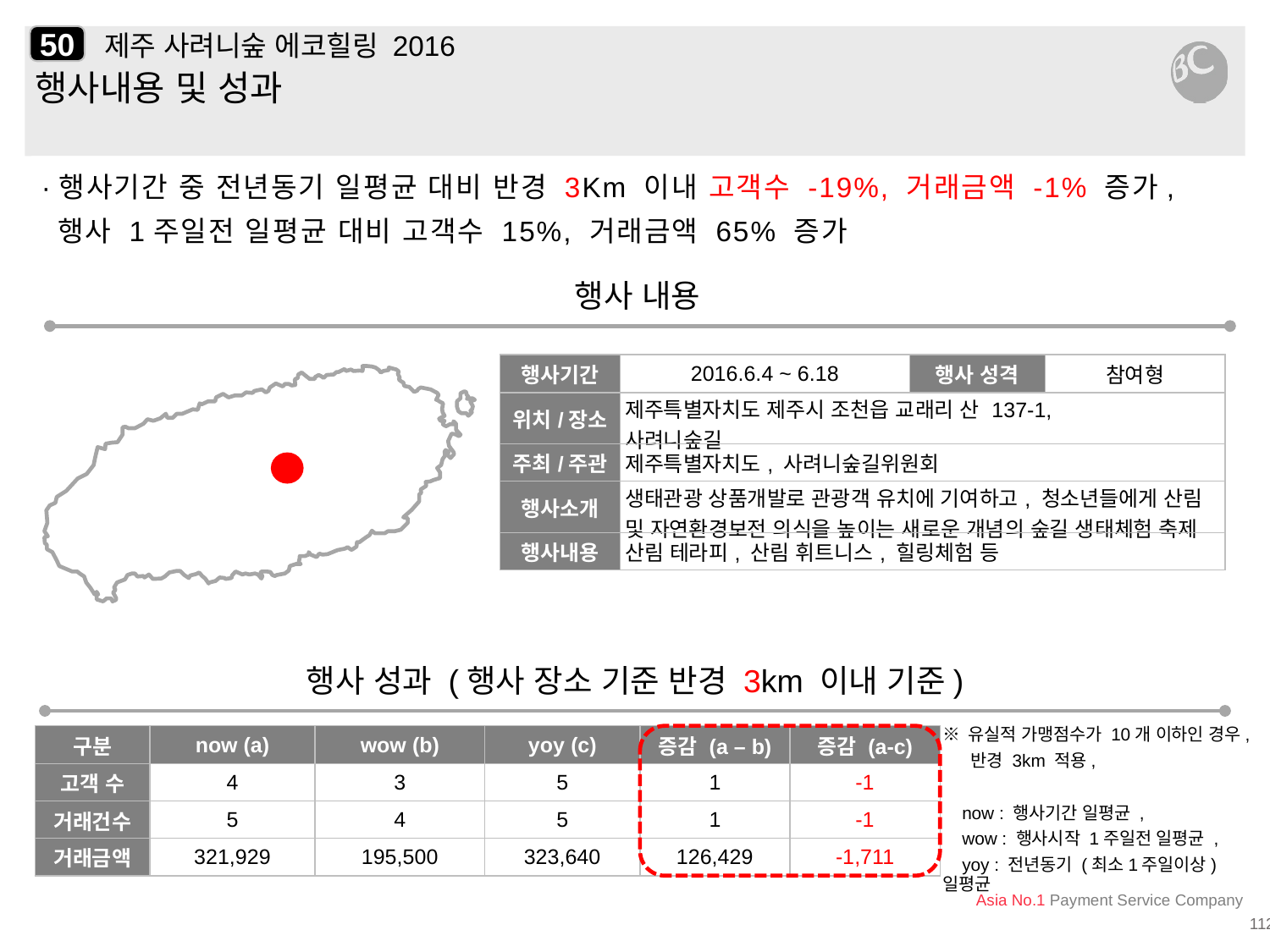

50
# 제주 사려니숲 에코힐링 2016
행사내용 및 성과
·행사기간 중 전년동기 일평균 대비 반경 3Km 이내 고객수 -19%, 거래금액 -1% 증가,
 행사 1주일전 일평균 대비 고객수 15%, 거래금액 65% 증가
행사 내용
| 행사기간 | 2016.6.4 ~ 6.18 | 행사 성격 | 참여형 |
| --- | --- | --- | --- |
| 위치/장소 | 제주특별자치도 제주시 조천읍 교래리 산 137-1, 사려니숲길 |  |  |
| 주최/주관 | 제주특별자치도, 사려니숲길위원회 |  |  |
| 행사소개 | 생태관광 상품개발로 관광객 유치에 기여하고, 청소년들에게 산림 및 자연환경보전 의식을 높이는 새로운 개념의 숲길 생태체험 축제 |  |  |
| 행사내용 | 산림 테라피, 산림 휘트니스, 힐링체험 등 |  |  |

행사 성과 (행사 장소 기준 반경 3km 이내 기준)
| 구분 | now (a) | wow (b) | yoy (c) | 증감 (a – b) | 증감 (a-c) |
| --- | --- | --- | --- | --- | --- |
| 고객 수 | 4 | 3 | 5 | 1 | -1 |
| 거래건수 | 5 | 4 | 5 | 1 | -1 |
| 거래금액 | 321,929 | 195,500 | 323,640 | 126,429 | -1,711 |

※ 유실적 가맹점수가 10개 이하인 경우,
     반경 3km 적용,

    now : 행사기간 일평균 ,
    wow : 행사시작 1주일전 일평균 ,
    yoy : 전년동기 (최소1주일이상) 일평균